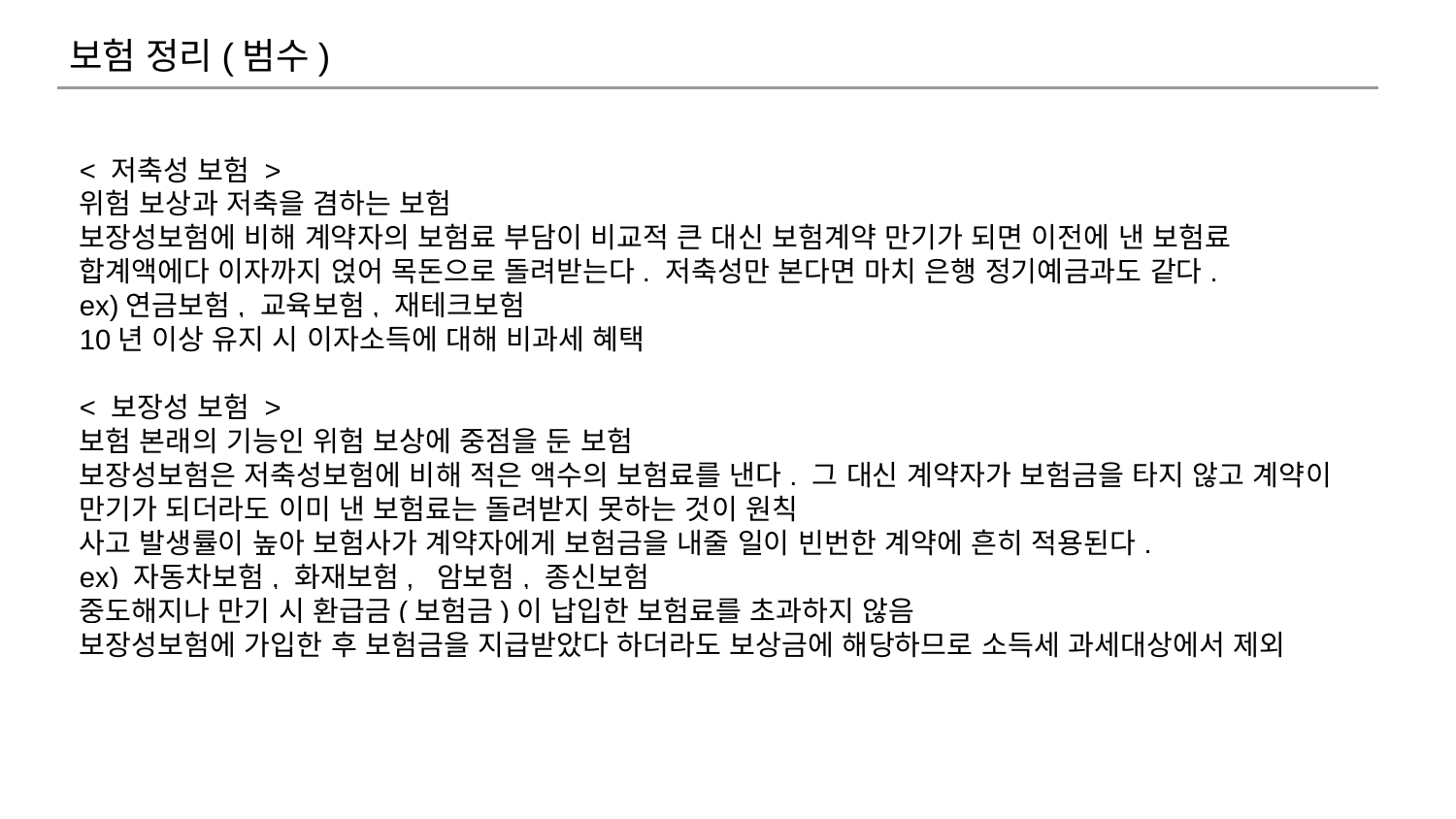

보험 정리(범수)
< 저축성 보험 >
위험 보상과 저축을 겸하는 보험
보장성보험에 비해 계약자의 보험료 부담이 비교적 큰 대신 보험계약 만기가 되면 이전에 낸 보험료 합계액에다 이자까지 얹어 목돈으로 돌려받는다. 저축성만 본다면 마치 은행 정기예금과도 같다.
ex)연금보험, 교육보험, 재테크보험
10년 이상 유지 시 이자소득에 대해 비과세 혜택

< 보장성 보험 >
보험 본래의 기능인 위험 보상에 중점을 둔 보험
보장성보험은 저축성보험에 비해 적은 액수의 보험료를 낸다. 그 대신 계약자가 보험금을 타지 않고 계약이 만기가 되더라도 이미 낸 보험료는 돌려받지 못하는 것이 원칙
사고 발생률이 높아 보험사가 계약자에게 보험금을 내줄 일이 빈번한 계약에 흔히 적용된다.
ex) 자동차보험, 화재보험,  암보험, 종신보험
중도해지나 만기 시 환급금(보험금)이 납입한 보험료를 초과하지 않음
보장성보험에 가입한 후 보험금을 지급받았다 하더라도 보상금에 해당하므로 소득세 과세대상에서 제외